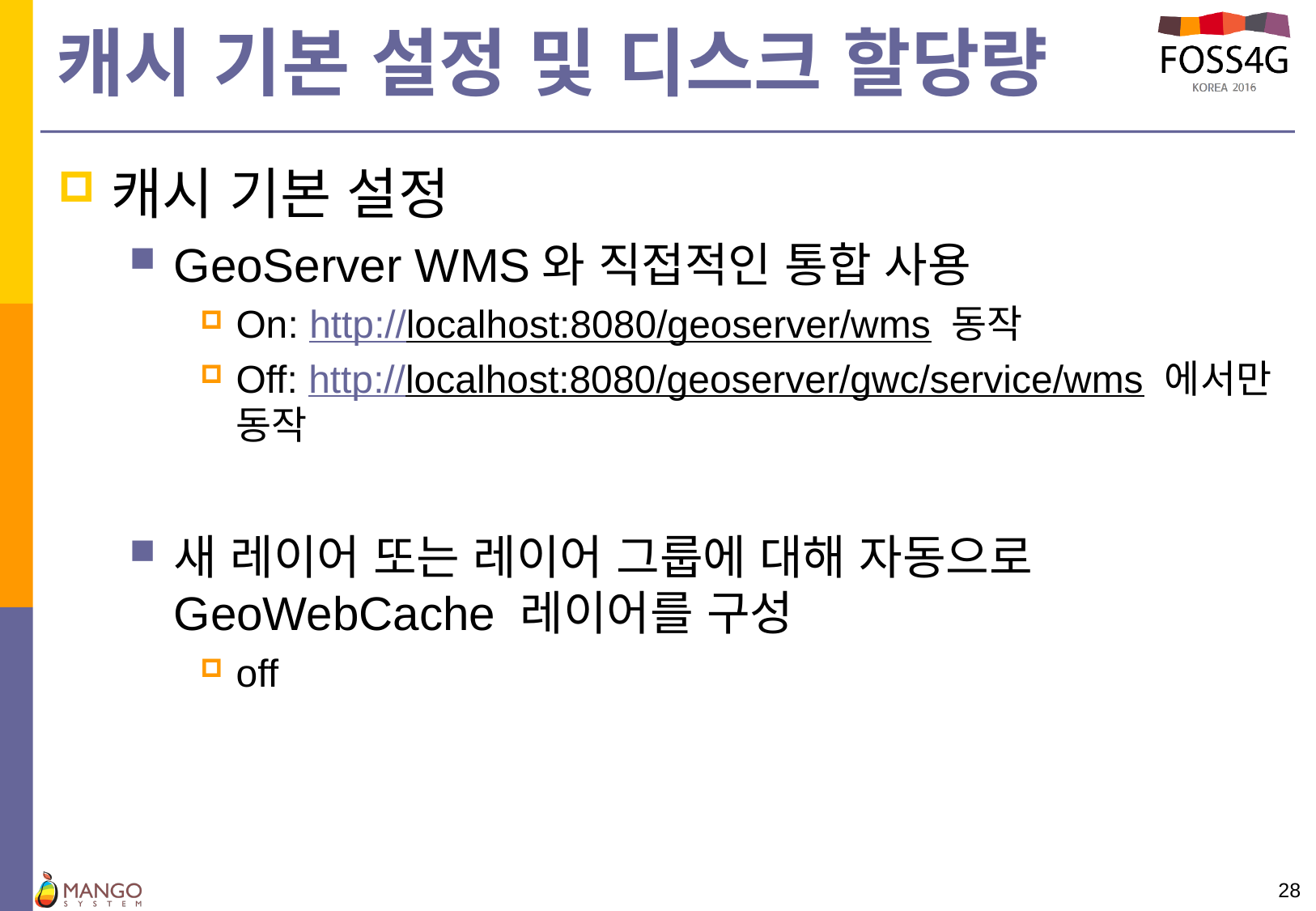

# 캐시 기본 설정 및 디스크 할당량
캐시 기본 설정
GeoServer WMS와 직접적인 통합 사용
On: http://localhost:8080/geoserver/wms 동작
Off: http://localhost:8080/geoserver/gwc/service/wms 에서만 동작

새 레이어 또는 레이어 그룹에 대해 자동으로 GeoWebCache 레이어를 구성
off
28